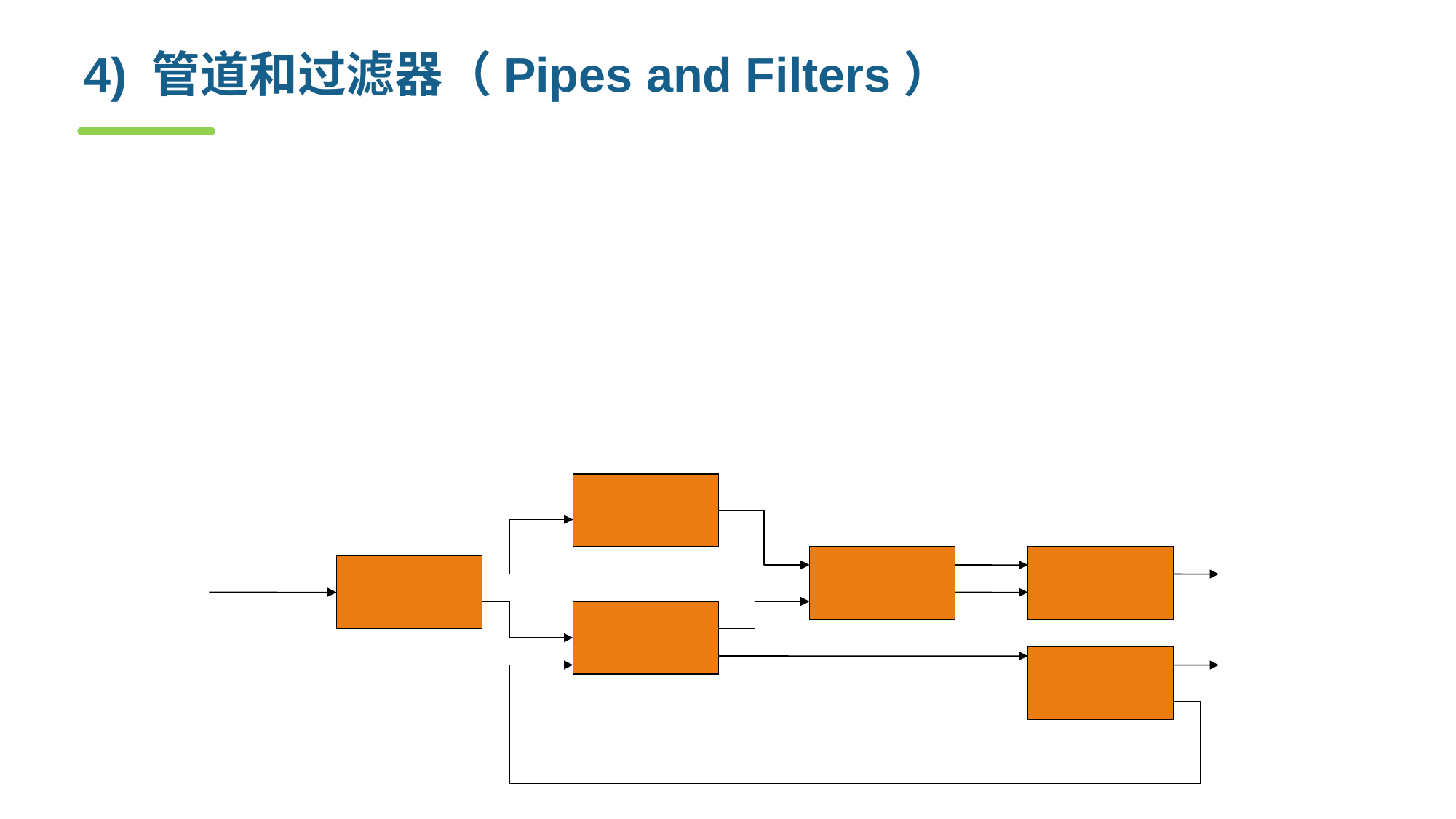

# 4) 管道和过滤器（Pipes and Filters）
In this style, each component has a set of inputs and a set of outputs.
A component reads streams of data on its inputs and produces streams of data on its output.

68